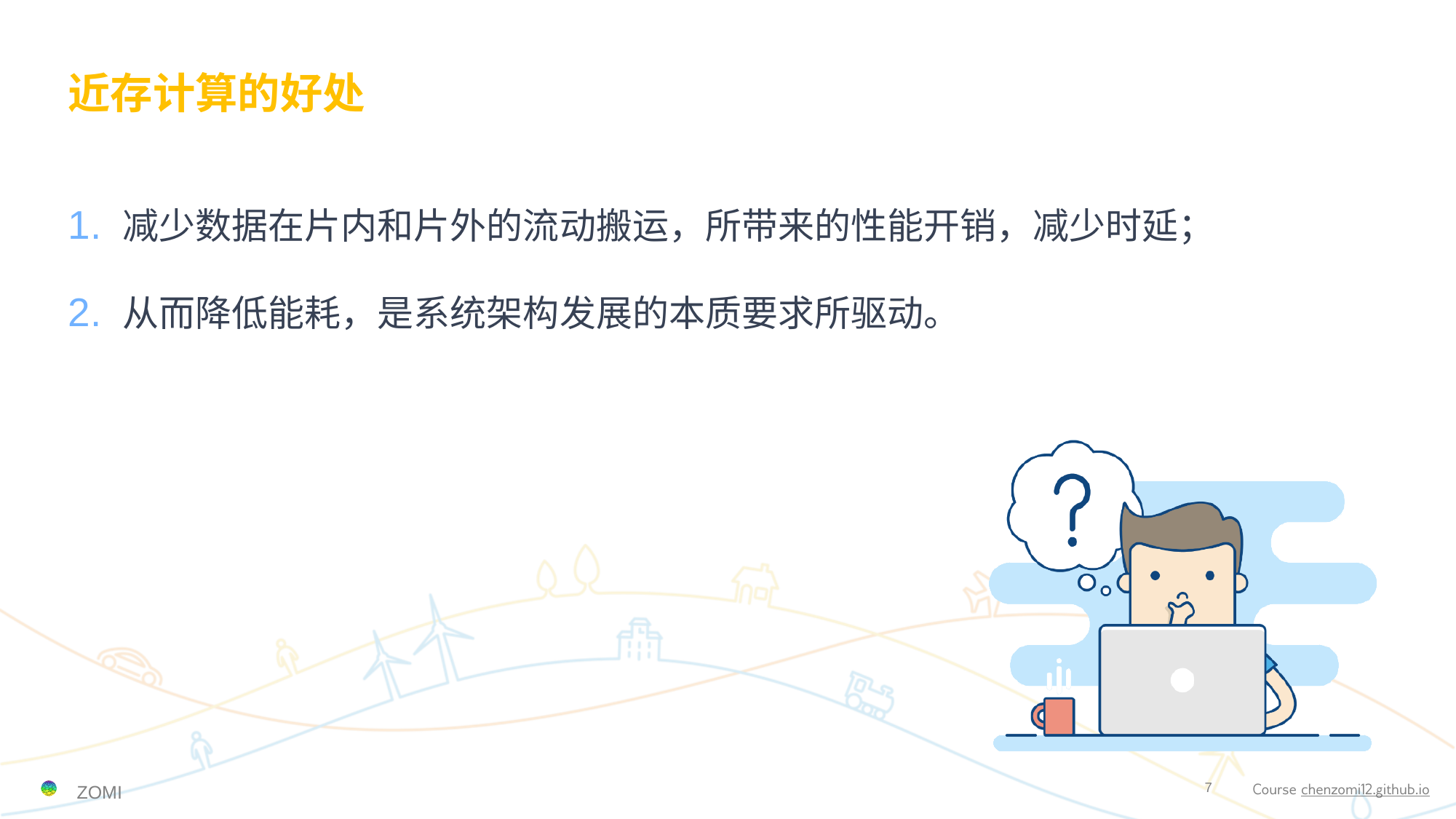

# 近存计算的好处
减少数据在片内和片外的流动搬运，所带来的性能开销，减少时延；
从而降低能耗，是系统架构发展的本质要求所驱动。